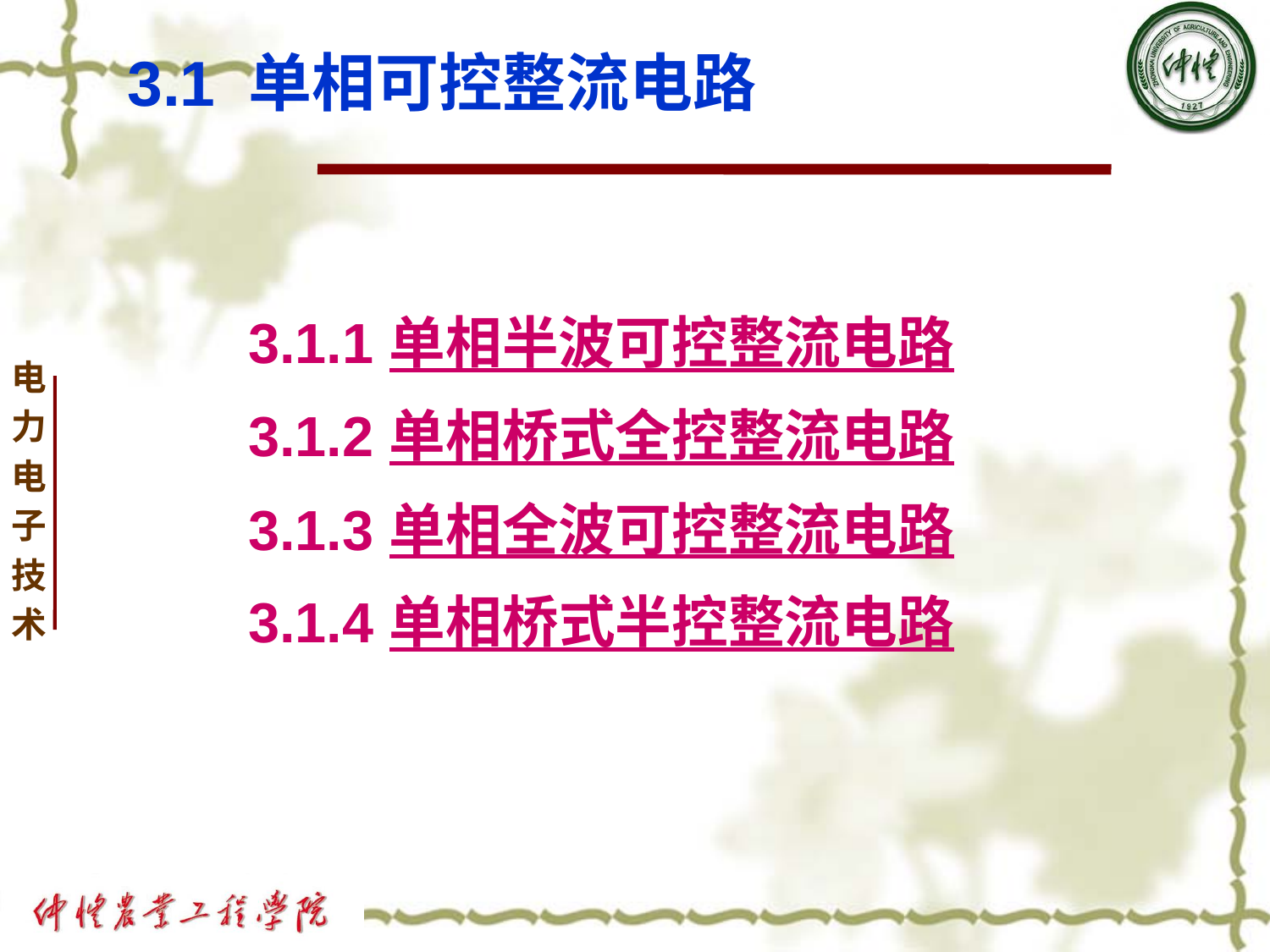

# 3.1 单相可控整流电路

           3.1.1 单相半波可控整流电路
           3.1.2 单相桥式全控整流电路
           3.1.3 单相全波可控整流电路
           3.1.4 单相桥式半控整流电路